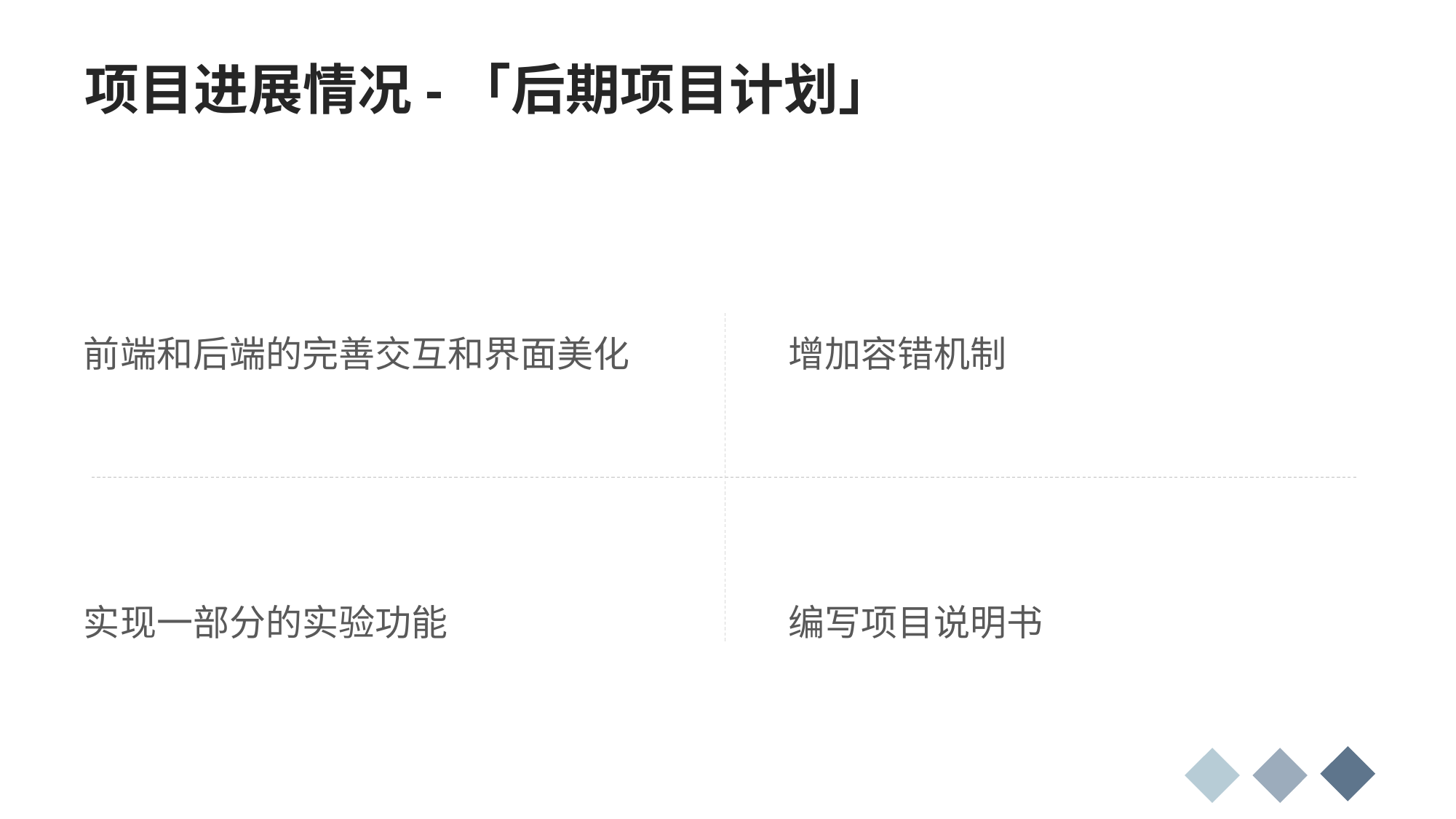

项目进展情况-「后期项目计划」
前端和后端的完善交互和界面美化
增加容错机制
实现一部分的实验功能
编写项目说明书